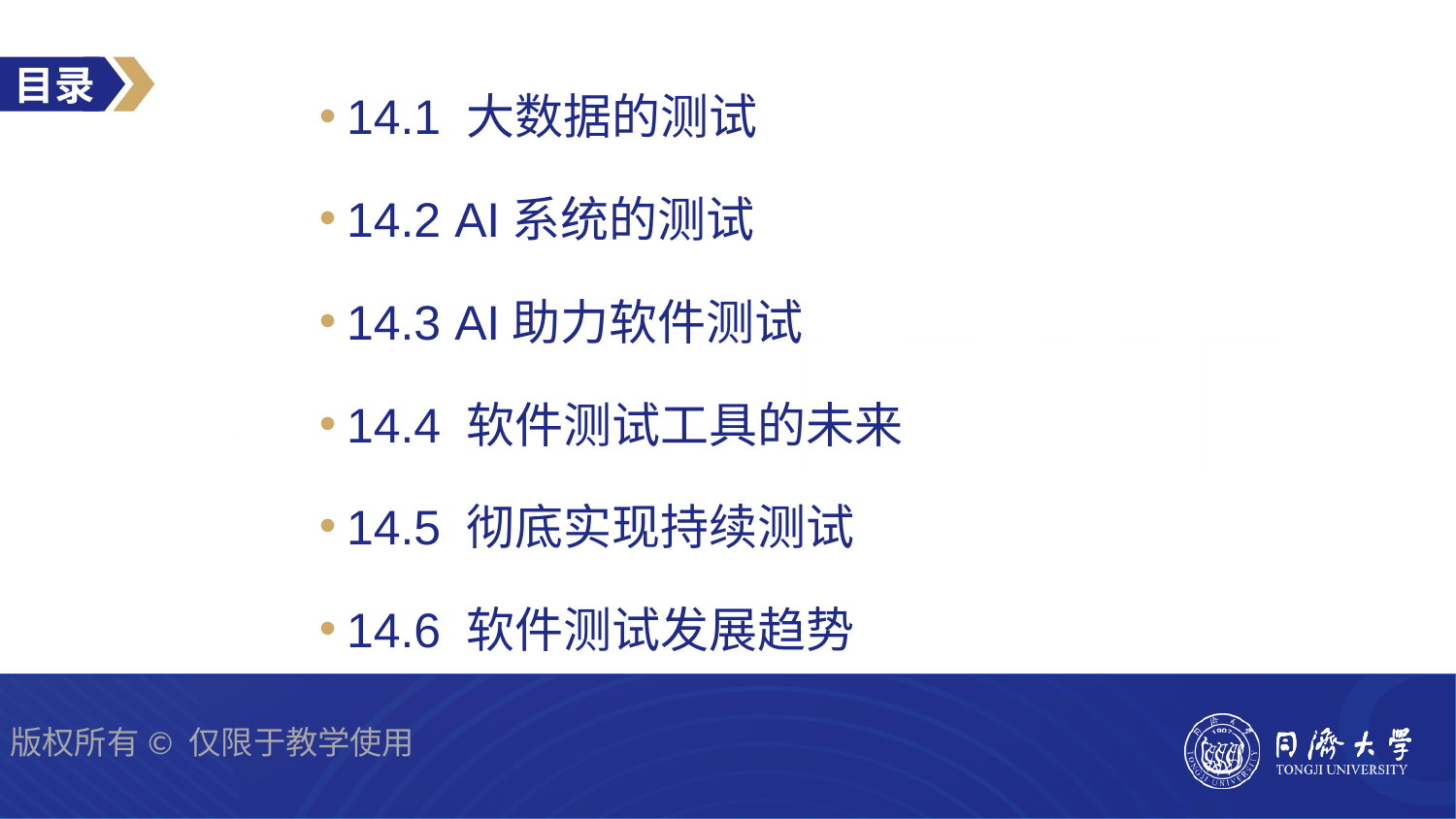

14.1 大数据的测试
14.2 AI系统的测试
14.3 AI助力软件测试
14.4 软件测试工具的未来
14.5 彻底实现持续测试
14.6 软件测试发展趋势
版权所有©️ 仅限于教学使用